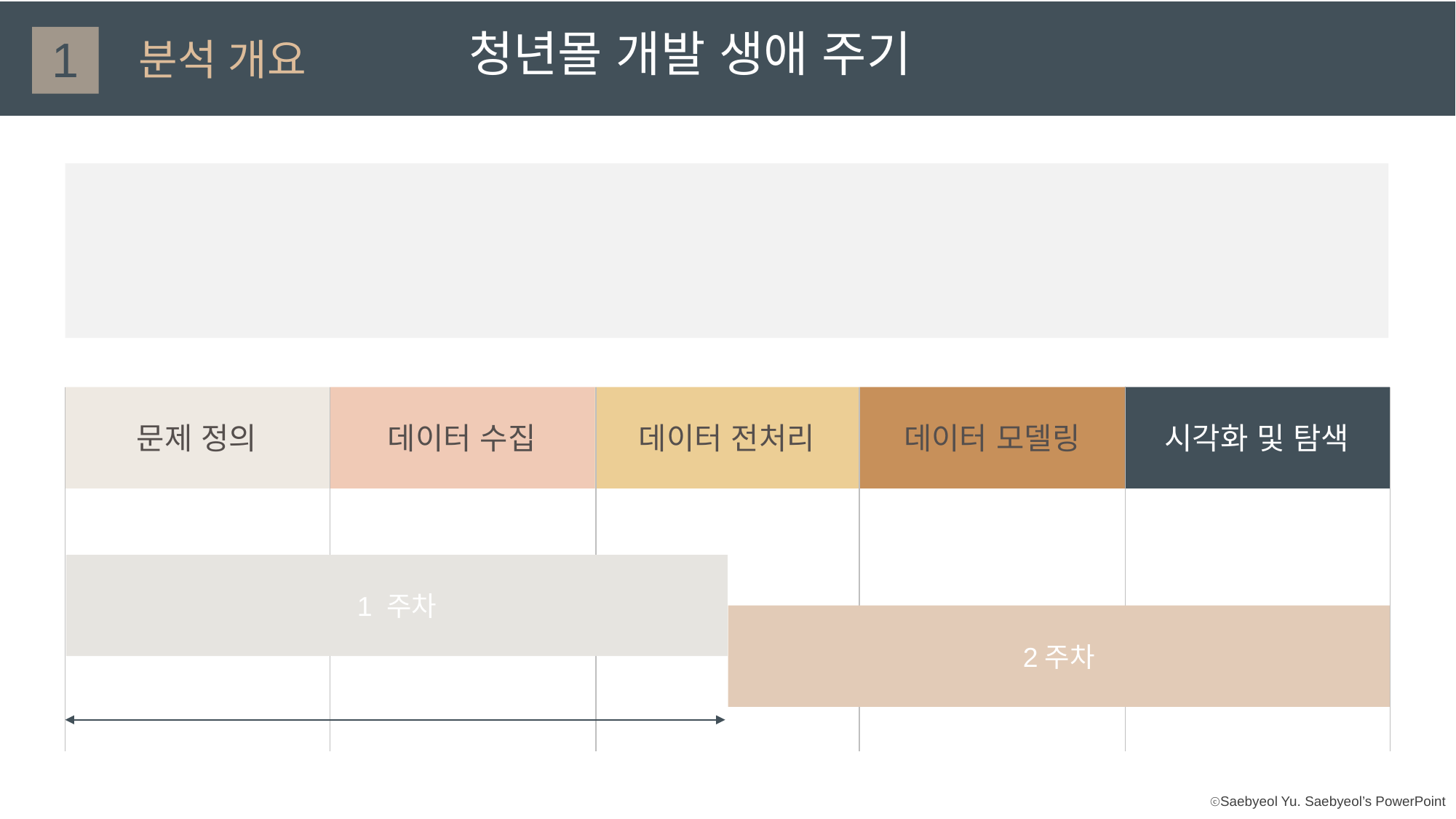

청년몰 개발 생애 주기
1

분석 개요

문제 정의
데이터 수집
데이터 전처리
데이터 모델링
시각화 및 탐색
1 주차
2주차